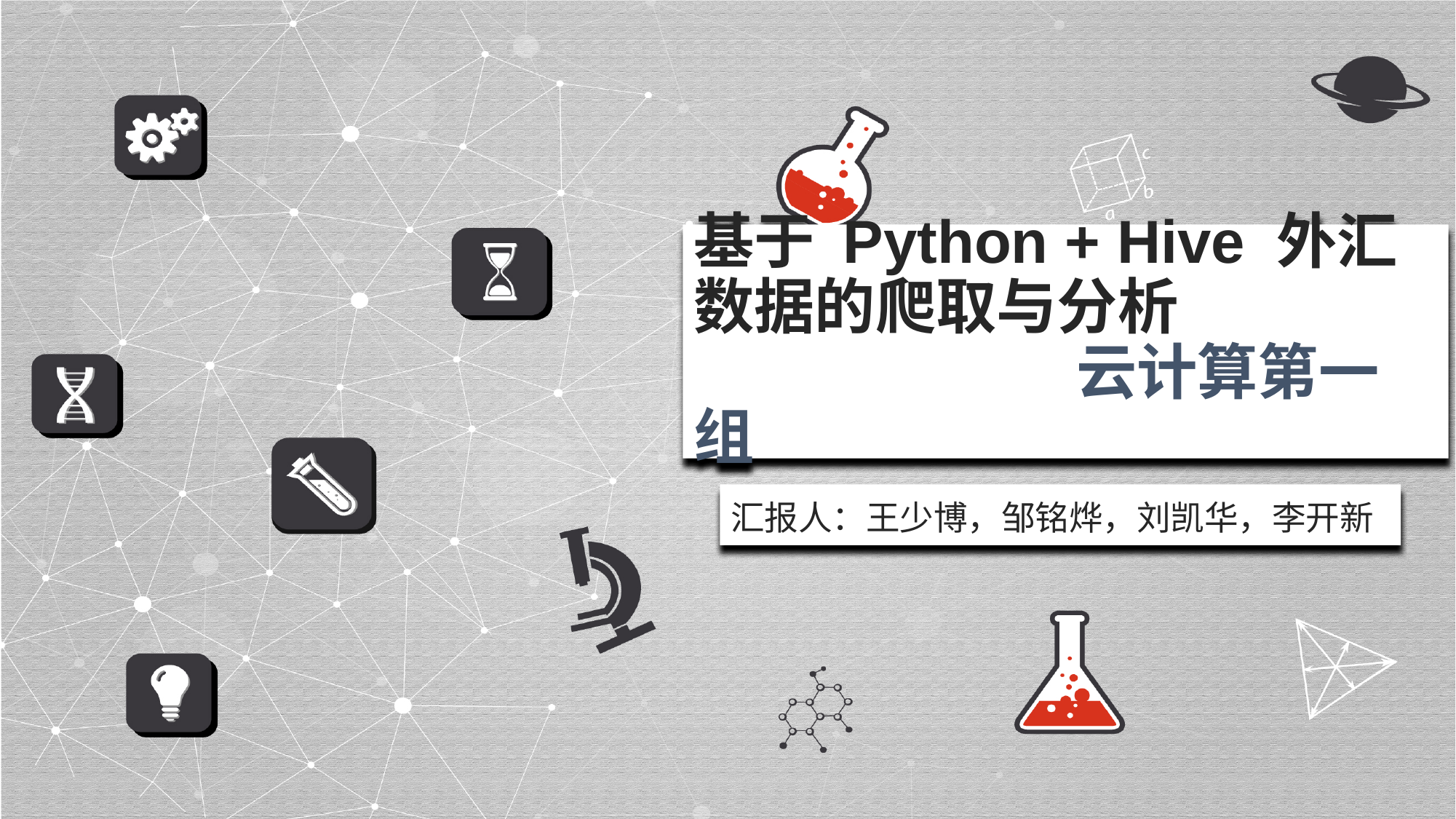

# 基于 Python + Hive 外汇数据的爬取与分析 云计算第一组
汇报人：王少博，邹铭烨，刘凯华，李开新